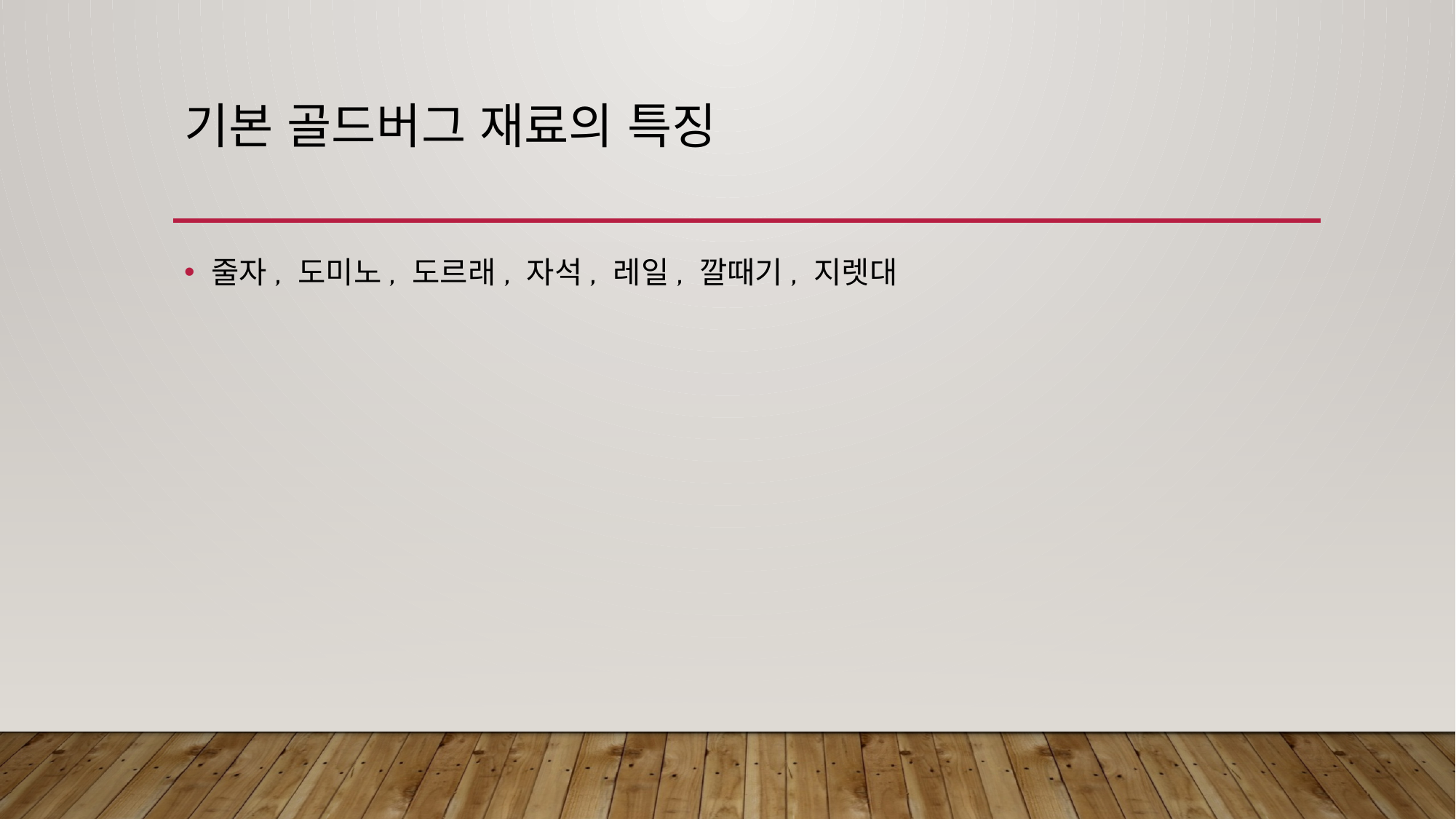

# 기본 골드버그 재료의 특징
줄자, 도미노, 도르래, 자석, 레일, 깔때기, 지렛대